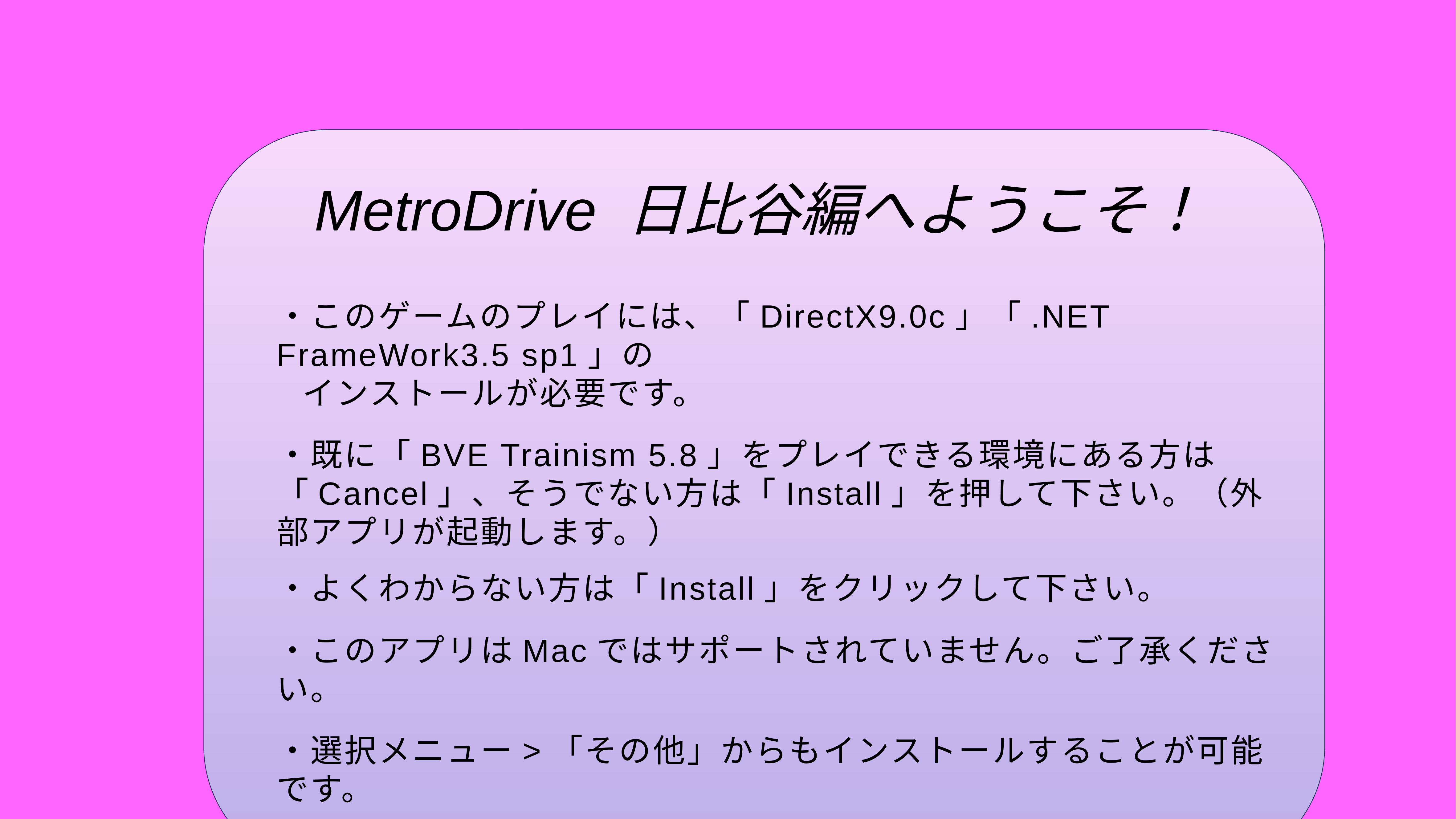

MetroDrive 日比谷編へようこそ！
・このゲームのプレイには、「DirectX9.0c」「.NET FrameWork3.5 sp1」の
  インストールが必要です。

・既に「BVE Trainism 5.8」をプレイできる環境にある方は「Cancel」、そうでない方は「Install」を押して下さい。（外部アプリが起動します。）

・よくわからない方は「Install」をクリックして下さい。

・このアプリはMacではサポートされていません。ご了承ください。

・選択メニュー>「その他」からもインストールすることが可能です。

・詳細はReadMeを御覧ください。